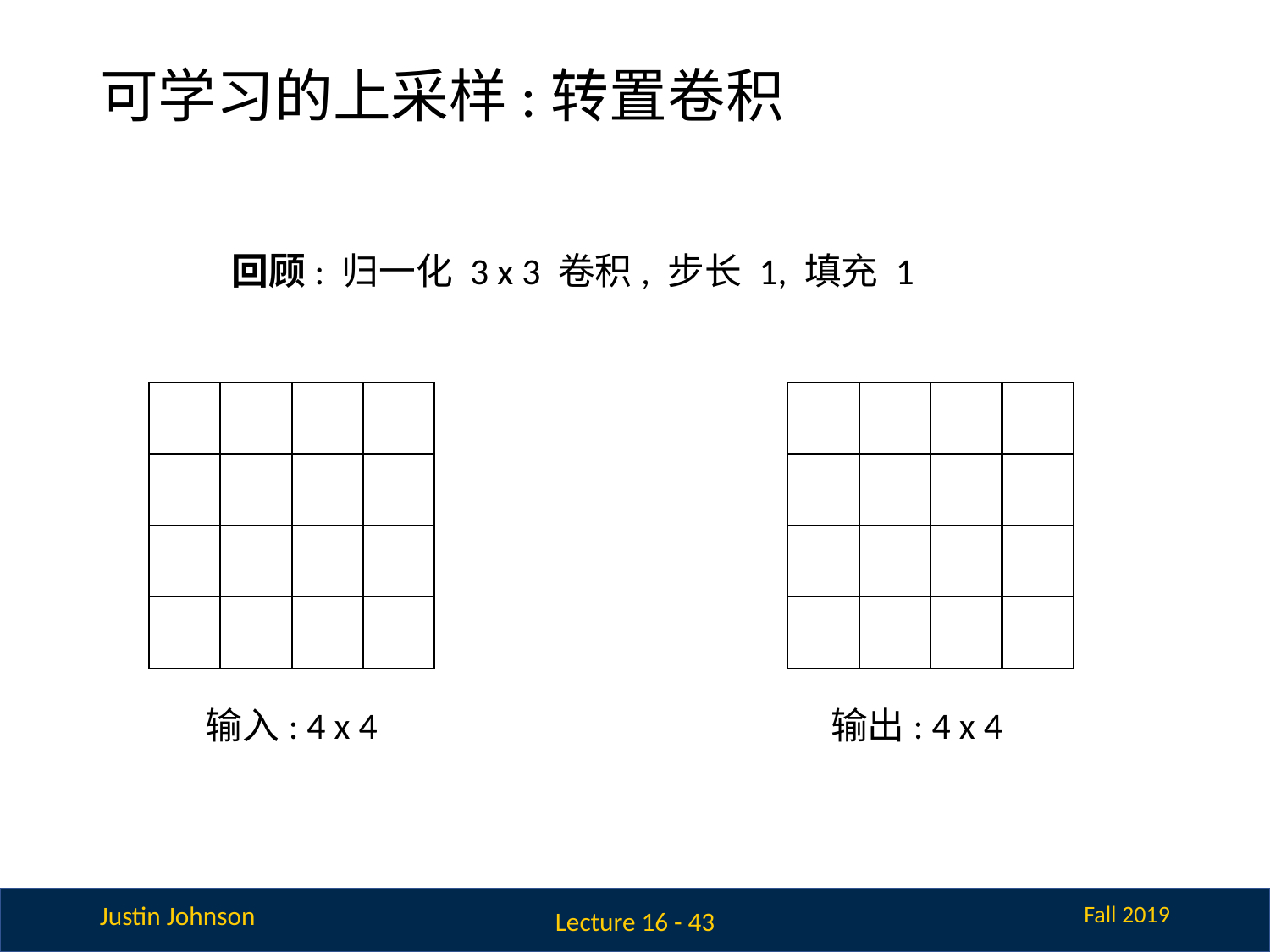

# 可学习的上采样:转置卷积
回顾: 归一化 3 x 3 卷积, 步长 1, 填充 1

输出: 4 x 4
输入: 4 x 4
Lecture 16 - 43